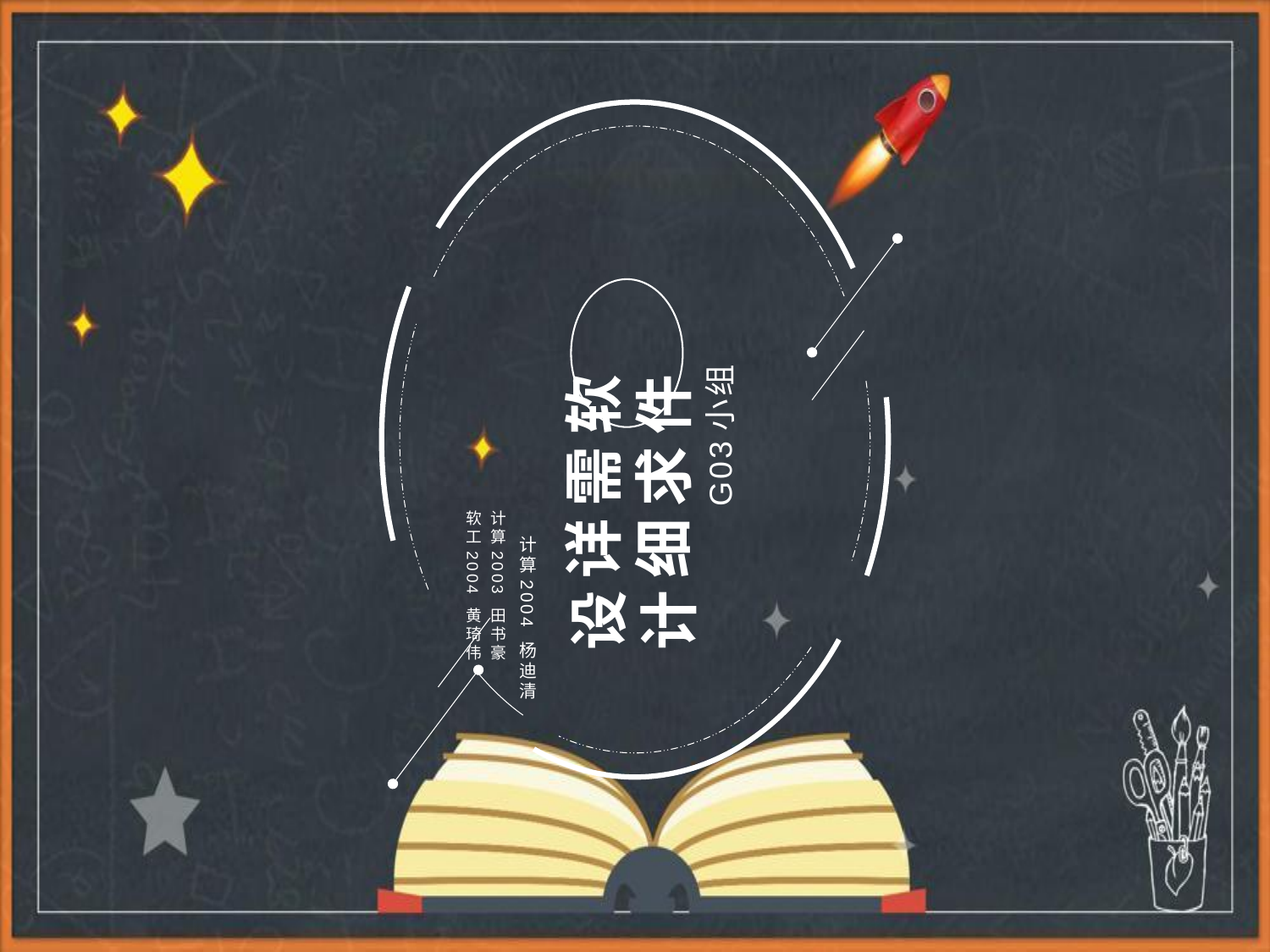

# 软件需求 详细设计
G03小组
计算2003 田书豪         软工2004 黄琦伟
计算2004 杨迪清